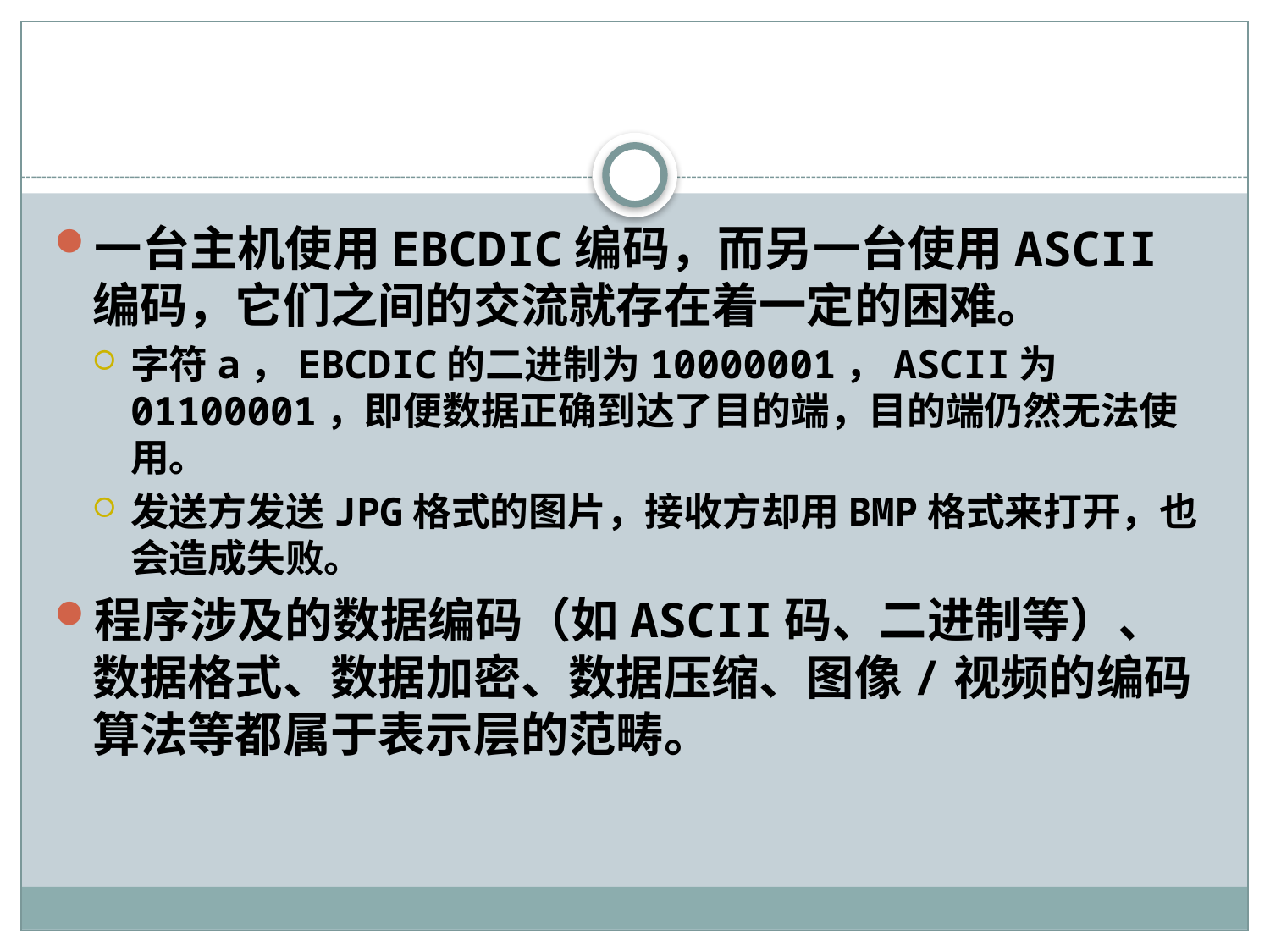

#
一台主机使用EBCDIC编码，而另一台使用ASCII编码，它们之间的交流就存在着一定的困难。
字符a，EBCDIC的二进制为10000001，ASCII为01100001，即便数据正确到达了目的端，目的端仍然无法使用。
发送方发送JPG格式的图片，接收方却用BMP格式来打开，也会造成失败。
程序涉及的数据编码（如ASCII码、二进制等）、数据格式、数据加密、数据压缩、图像/视频的编码算法等都属于表示层的范畴。